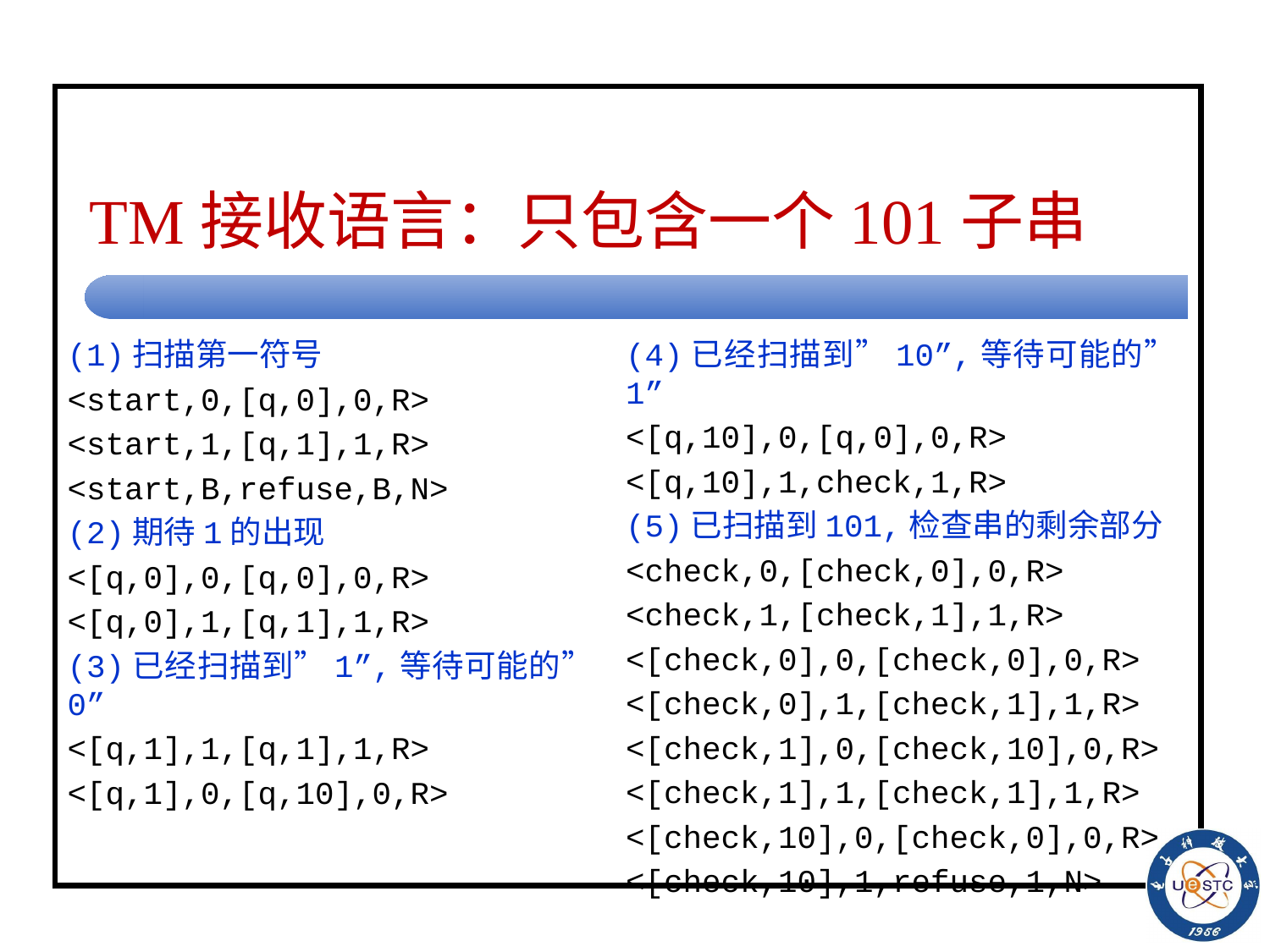

# TM接收语言：只包含一个101子串
(1)扫描第一符号
<start,0,[q,0],0,R>
<start,1,[q,1],1,R>
<start,B,refuse,B,N>
(2)期待1的出现
<[q,0],0,[q,0],0,R>
<[q,0],1,[q,1],1,R>
(3)已经扫描到”1”,等待可能的”0”
<[q,1],1,[q,1],1,R>
<[q,1],0,[q,10],0,R>
(4)已经扫描到”10”,等待可能的”1”
<[q,10],0,[q,0],0,R>
<[q,10],1,check,1,R>
(5)已扫描到101,检查串的剩余部分
<check,0,[check,0],0,R>
<check,1,[check,1],1,R>
<[check,0],0,[check,0],0,R>
<[check,0],1,[check,1],1,R>
<[check,1],0,[check,10],0,R>
<[check,1],1,[check,1],1,R>
<[check,10],0,[check,0],0,R>
<[check,10],1,refuse,1,N>